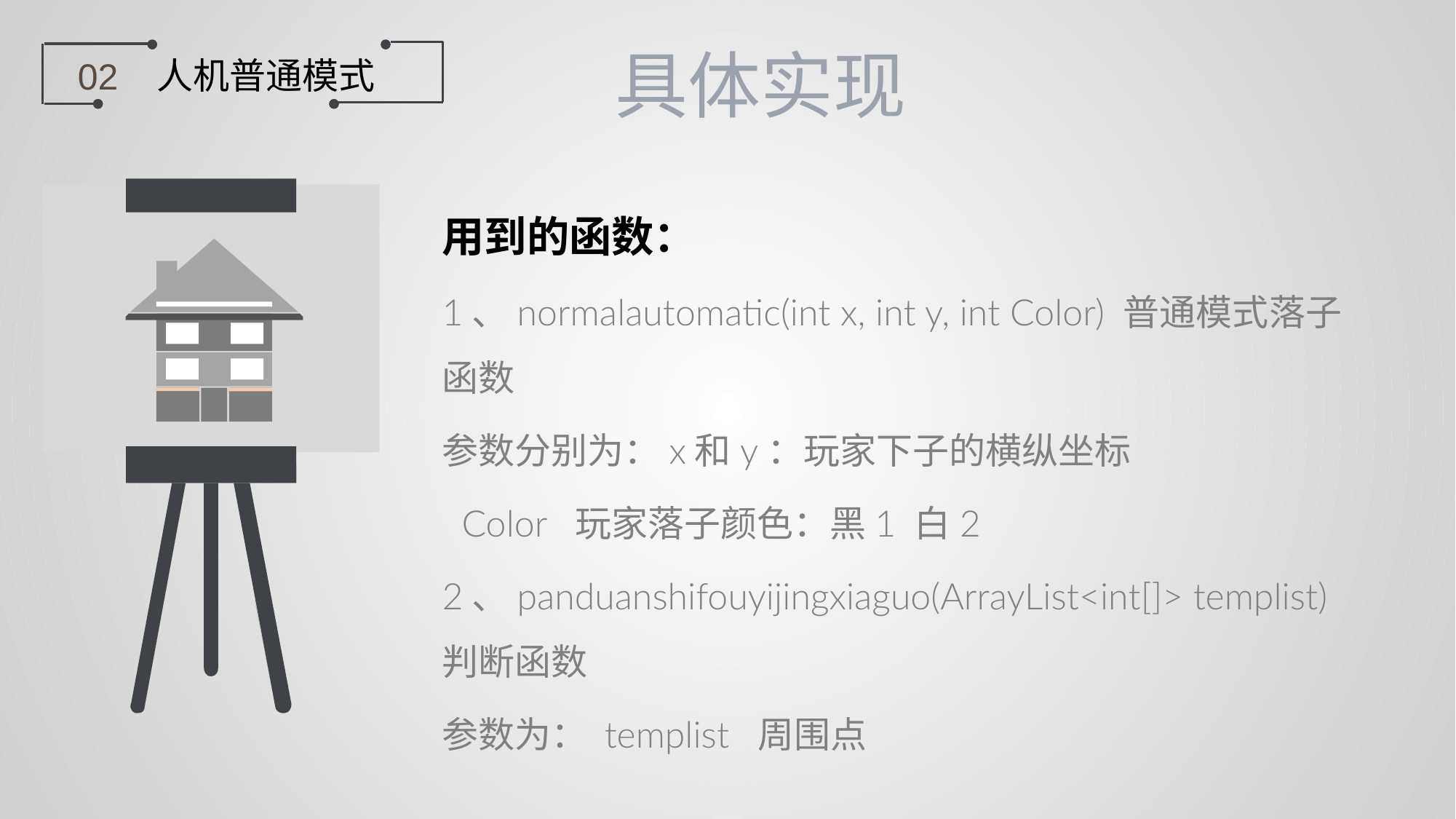

人机普通模式
02

  具体实现
用到的函数：
1、normalautomatic(int x, int y, int Color) 普通模式落子函数
参数分别为：x和y：玩家下子的横纵坐标
  Color  玩家落子颜色：黑1 白2
2、panduanshifouyijingxiaguo(ArrayList<int[]> templist) 判断函数
参数为： templist  周围点